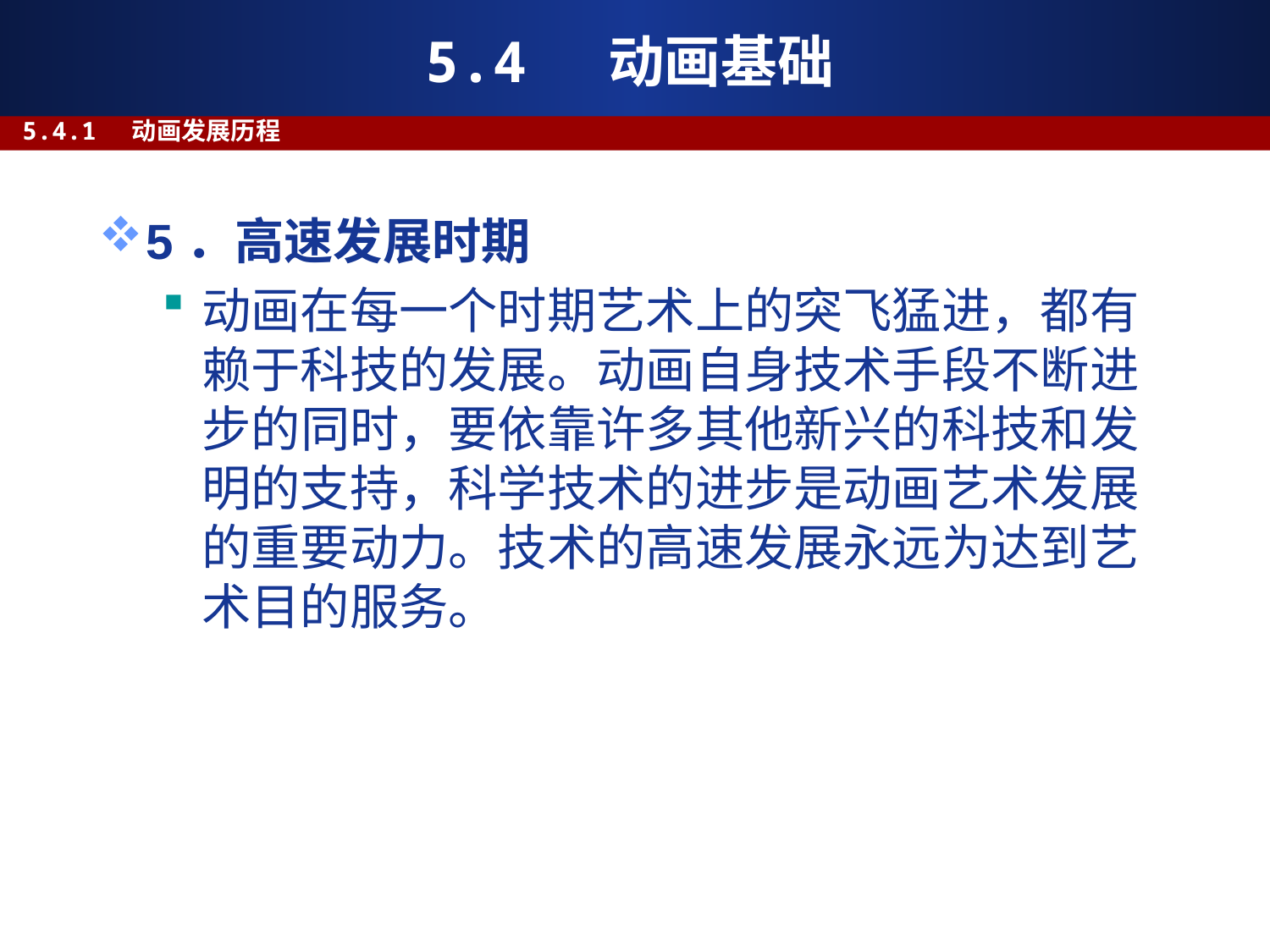

# 5.4  动画基础
5.4.1  动画发展历程
5．高速发展时期
动画在每一个时期艺术上的突飞猛进，都有赖于科技的发展。动画自身技术手段不断进步的同时，要依靠许多其他新兴的科技和发明的支持，科学技术的进步是动画艺术发展的重要动力。技术的高速发展永远为达到艺术目的服务。